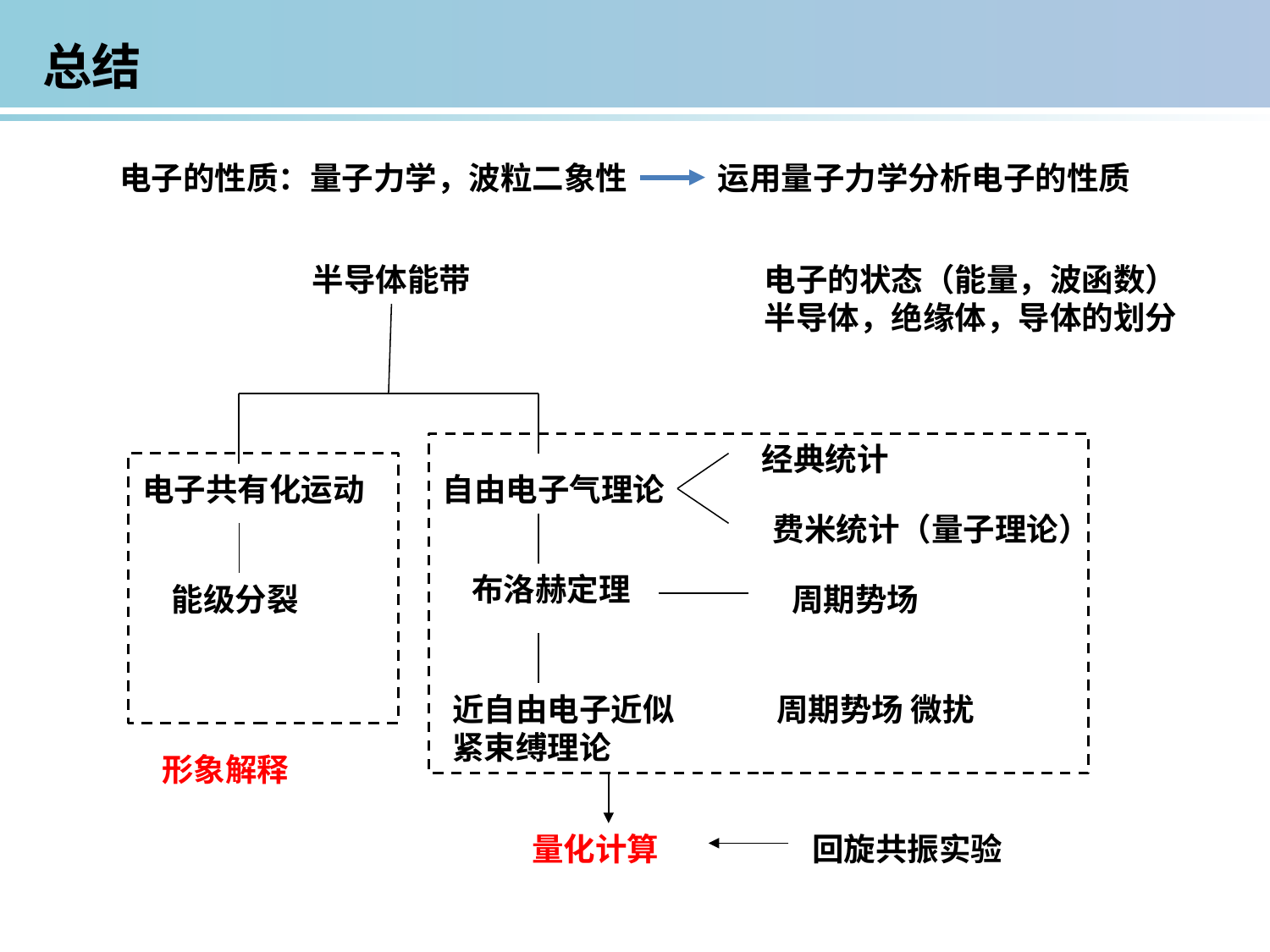

总结
电子的性质：量子力学，波粒二象性
运用量子力学分析电子的性质
半导体能带

经典统计

电子共有化运动
自由电子气理论
费米统计（量子理论）
布洛赫定理
能级分裂
周期势场
近自由电子近似
紧束缚理论
周期势场 微扰
形象解释
量化计算
回旋共振实验
电子的状态（能量，波函数）
半导体，绝缘体，导体的划分